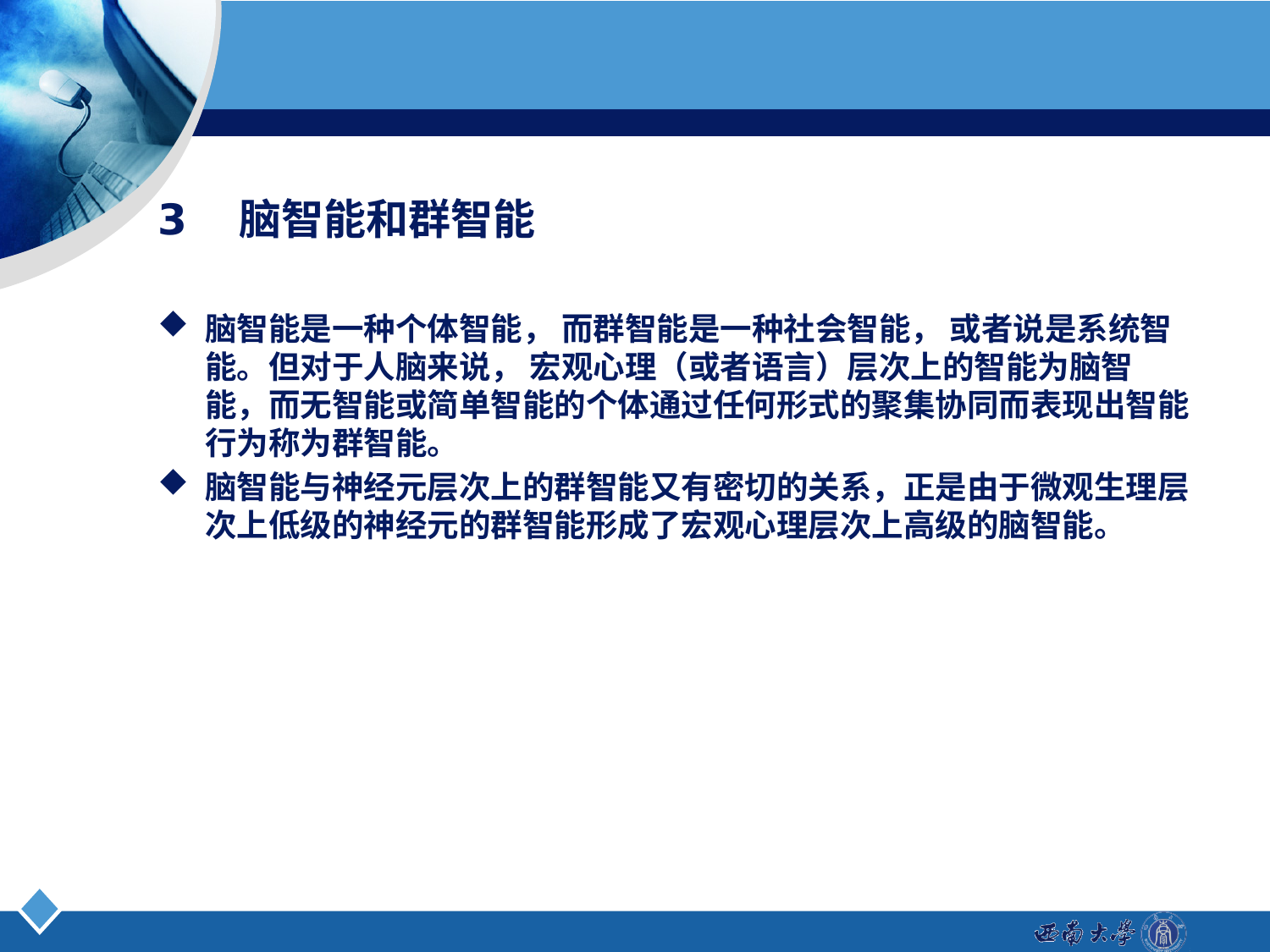

#
3　脑智能和群智能

脑智能是一种个体智能， 而群智能是一种社会智能， 或者说是系统智能。但对于人脑来说， 宏观心理（或者语言）层次上的智能为脑智能，而无智能或简单智能的个体通过任何形式的聚集协同而表现出智能行为称为群智能。
脑智能与神经元层次上的群智能又有密切的关系，正是由于微观生理层次上低级的神经元的群智能形成了宏观心理层次上高级的脑智能。